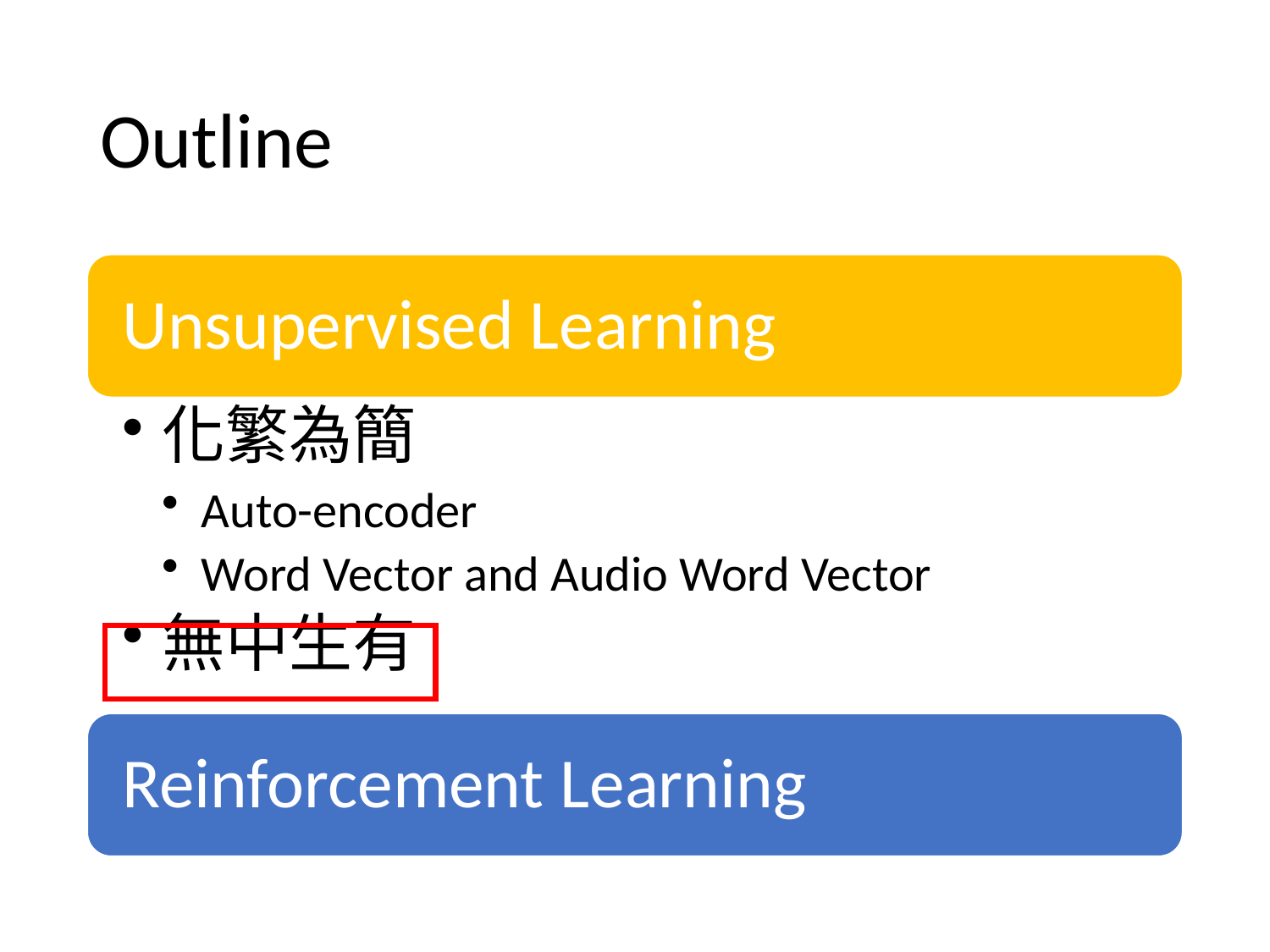

# Outline
Unsupervised Learning
化繁為簡
Auto-encoder
Word Vector and Audio Word Vector
無中生有
Reinforcement Learning